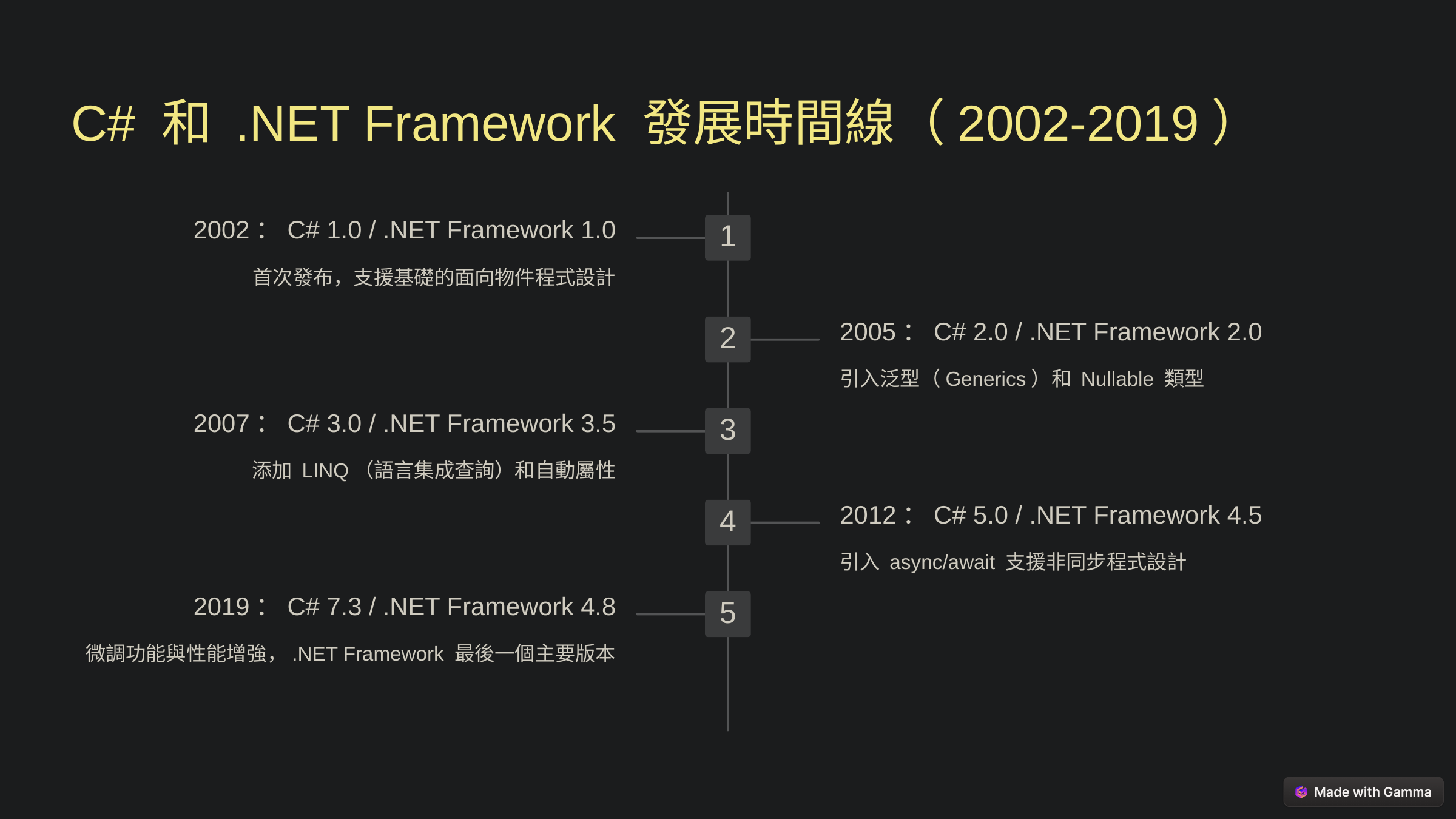

C# 和 .NET Framework 發展時間線（2002-2019）

2002：C# 1.0 / .NET Framework 1.0

1

首次發布，支援基礎的面向物件程式設計
2005：C# 2.0 / .NET Framework 2.0

2

引入泛型（Generics）和 Nullable 類型
2007：C# 3.0 / .NET Framework 3.5

3

添加 LINQ（語言集成查詢）和自動屬性
2012：C# 5.0 / .NET Framework 4.5

4

引入 async/await 支援非同步程式設計
2019：C# 7.3 / .NET Framework 4.8

5

微調功能與性能增強，.NET Framework 最後一個主要版本